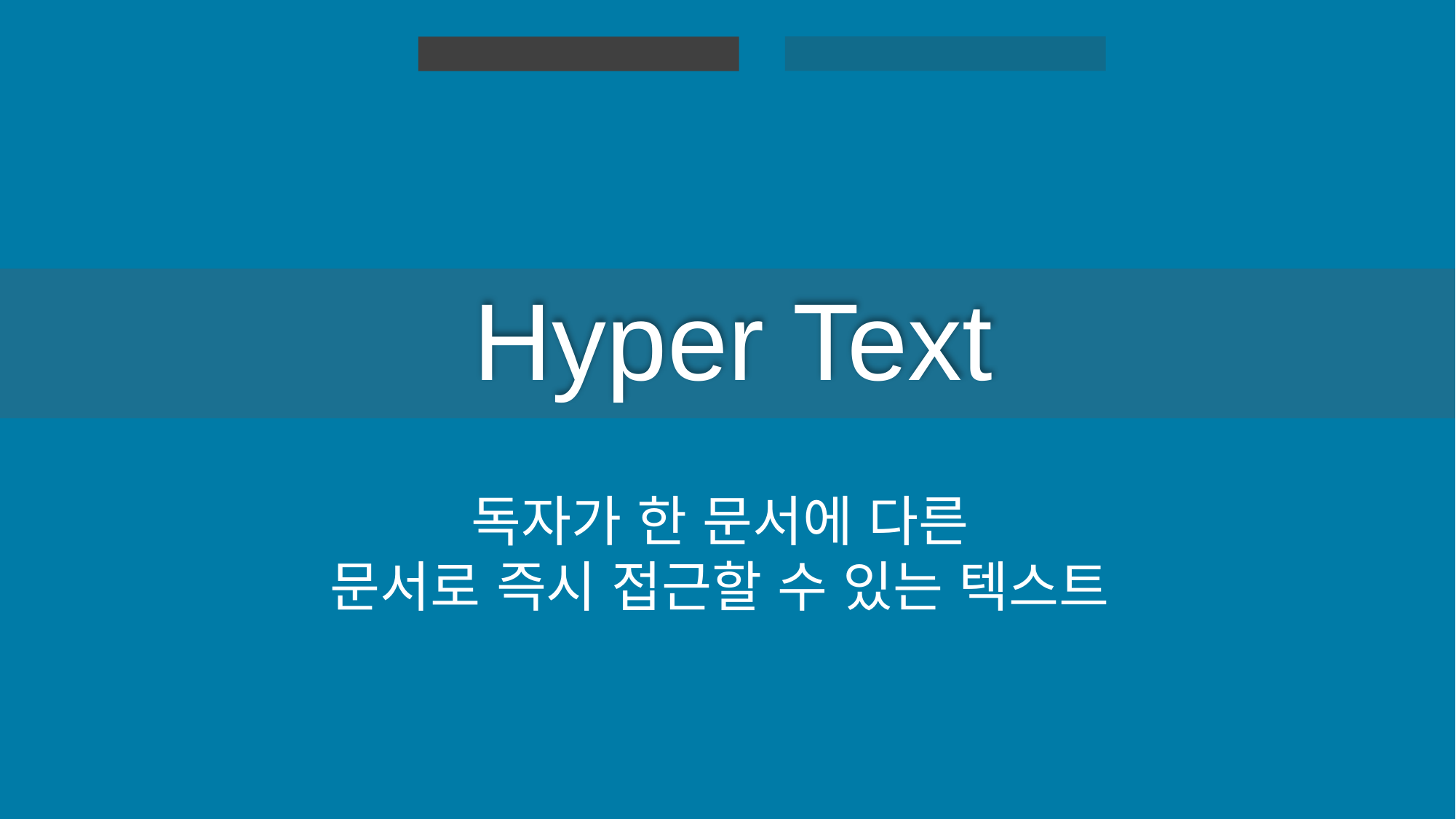

HTML 실습
HTML
Hyper Text

독자가 한 문서에 다른
문서로 즉시 접근할 수 있는 텍스트